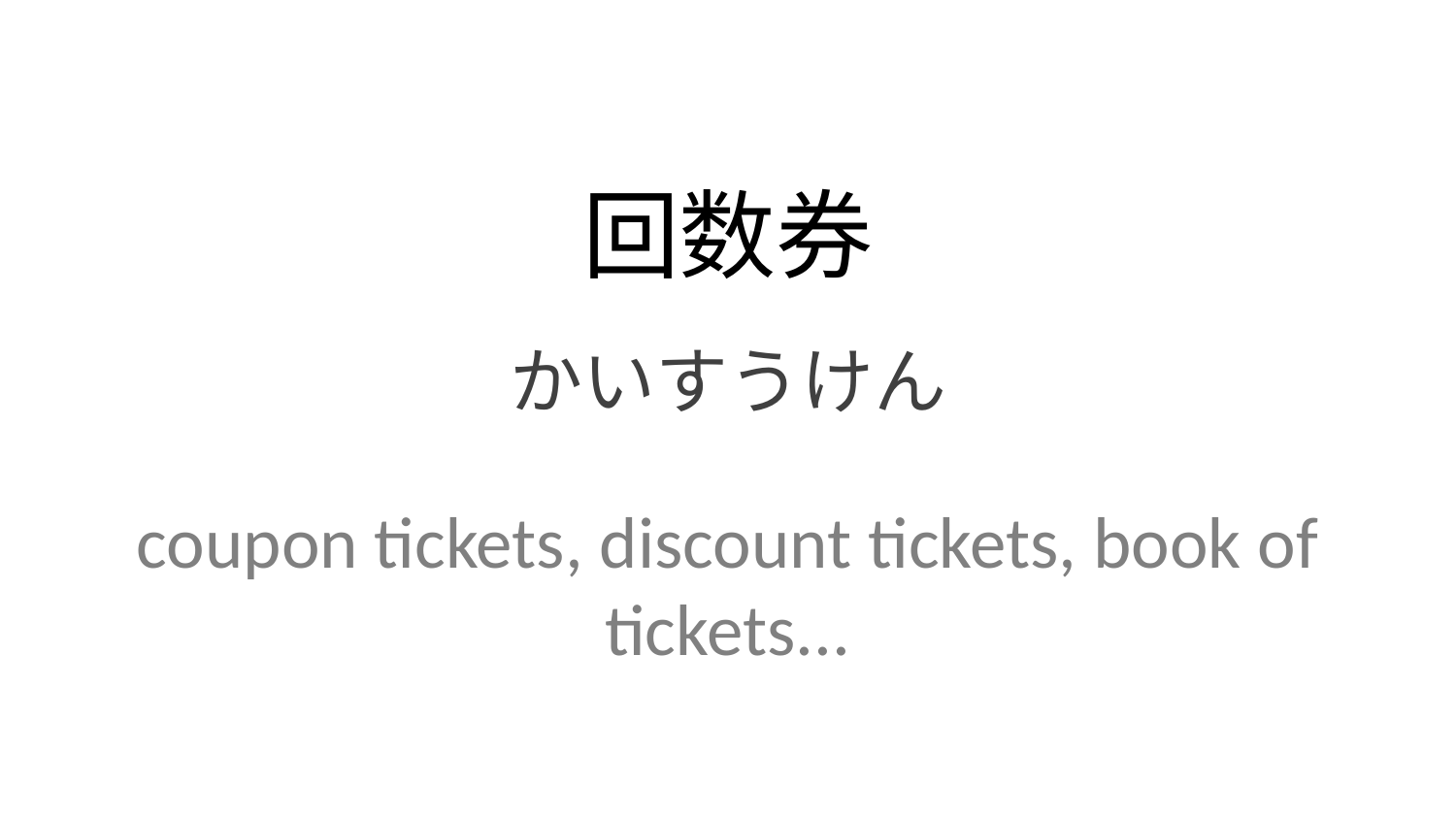

回数券

かいすうけん
coupon tickets, discount tickets, book of tickets...